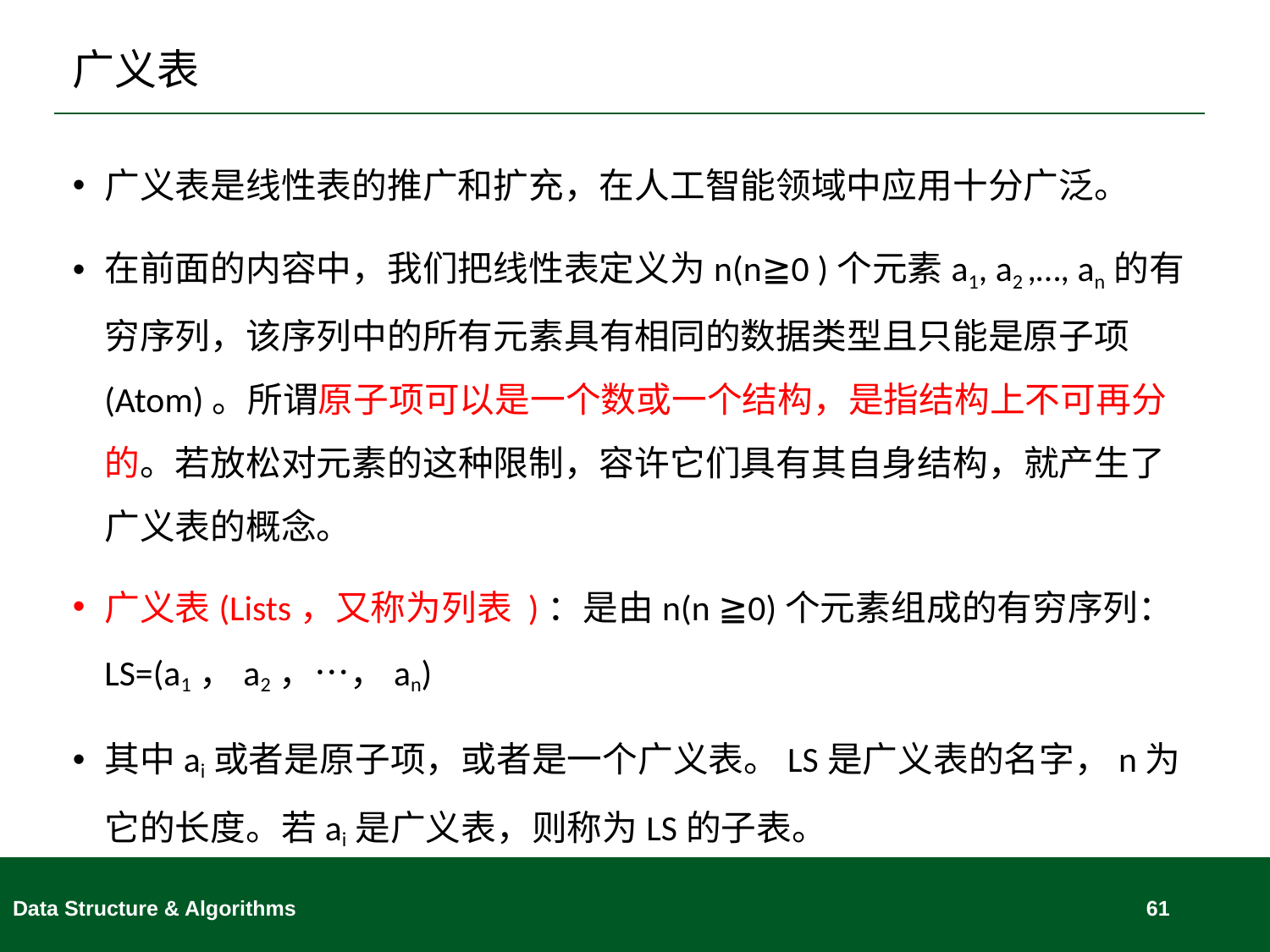

# 广义表
广义表是线性表的推广和扩充，在人工智能领域中应用十分广泛。
在前面的内容中，我们把线性表定义为n(n≧0 )个元素a1, a2 ,…, an的有穷序列，该序列中的所有元素具有相同的数据类型且只能是原子项(Atom)。所谓原子项可以是一个数或一个结构，是指结构上不可再分的。若放松对元素的这种限制，容许它们具有其自身结构，就产生了广义表的概念。
广义表(Lists，又称为列表 )：是由n(n ≧0)个元素组成的有穷序列： LS=(a1，a2，…，an)
其中ai或者是原子项，或者是一个广义表。LS是广义表的名字，n为它的长度。若ai是广义表，则称为LS的子表。

Data Structure & Algorithms
61